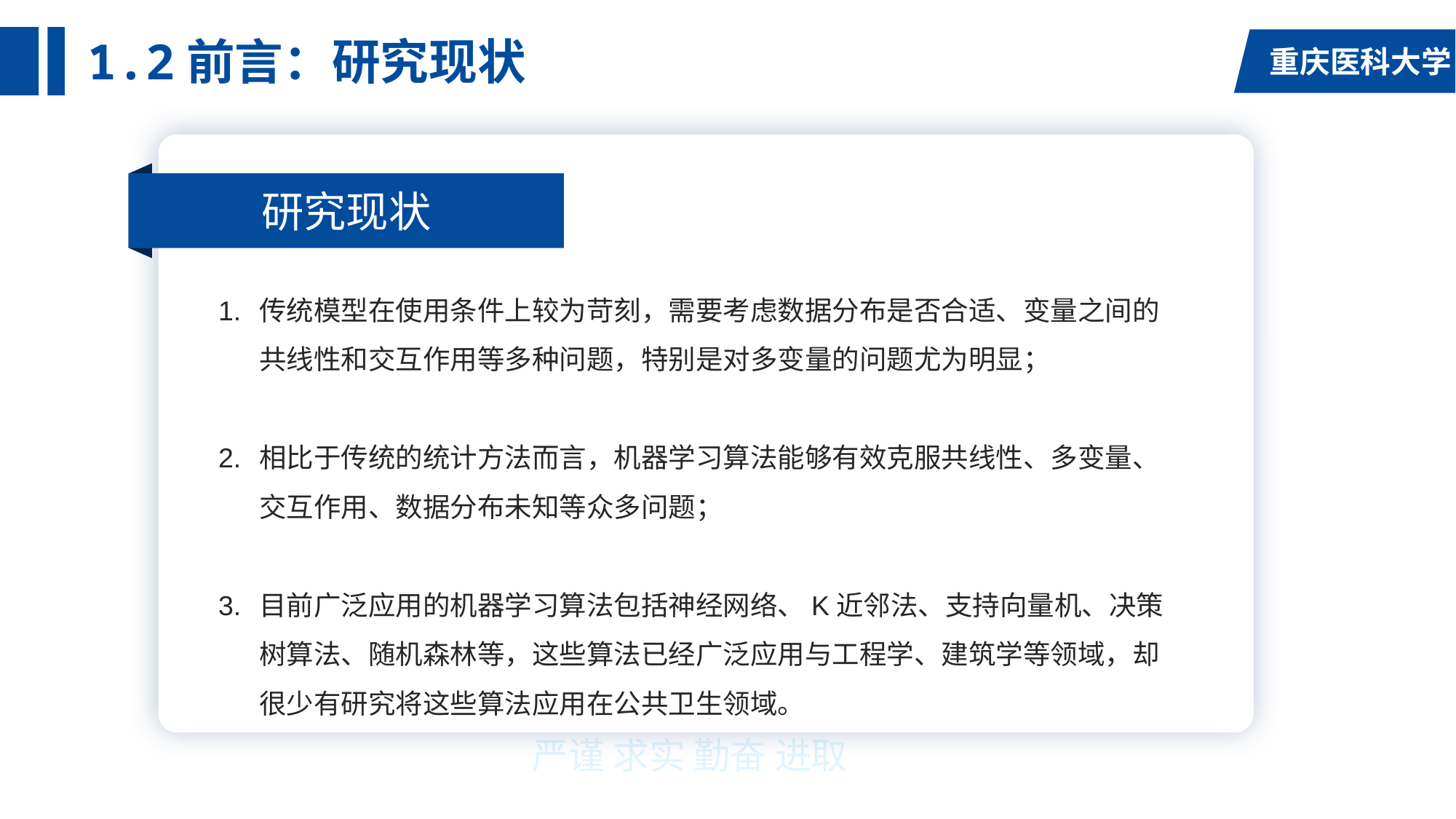

# 1.2前言：研究现状

研究现状

传统模型在使用条件上较为苛刻，需要考虑数据分布是否合适、变量之间的共线性和交互作用等多种问题，特别是对多变量的问题尤为明显；

相比于传统的统计方法而言，机器学习算法能够有效克服共线性、多变量、交互作用、数据分布未知等众多问题；

目前广泛应用的机器学习算法包括神经网络、K近邻法、支持向量机、决策树算法、随机森林等，这些算法已经广泛应用与工程学、建筑学等领域，却很少有研究将这些算法应用在公共卫生领域。